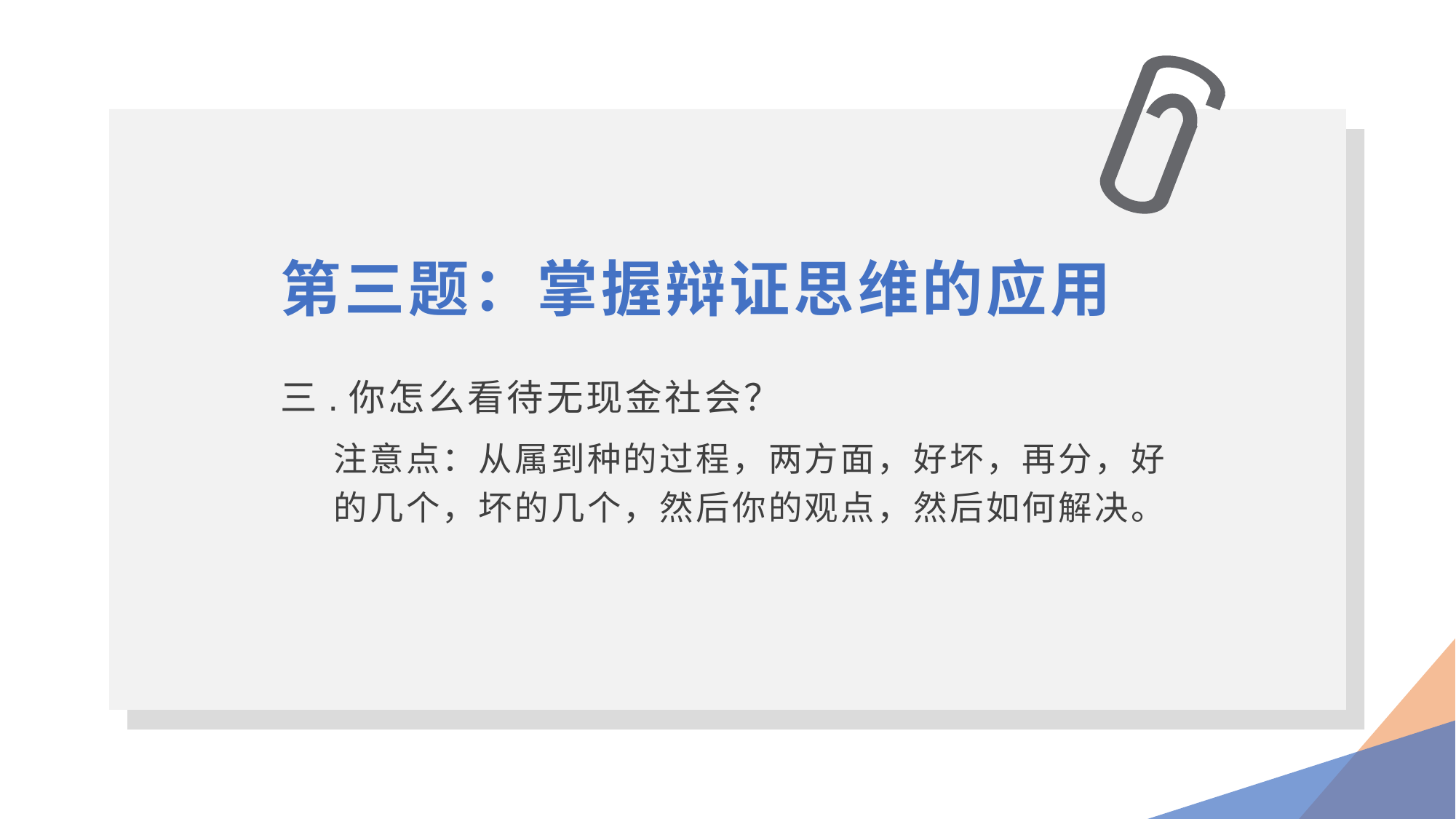

1
第三题：掌握辩证思维的应用
三.你怎么看待无现金社会？
注意点：从属到种的过程，两方面，好坏，再分，好的几个，坏的几个，然后你的观点，然后如何解决。